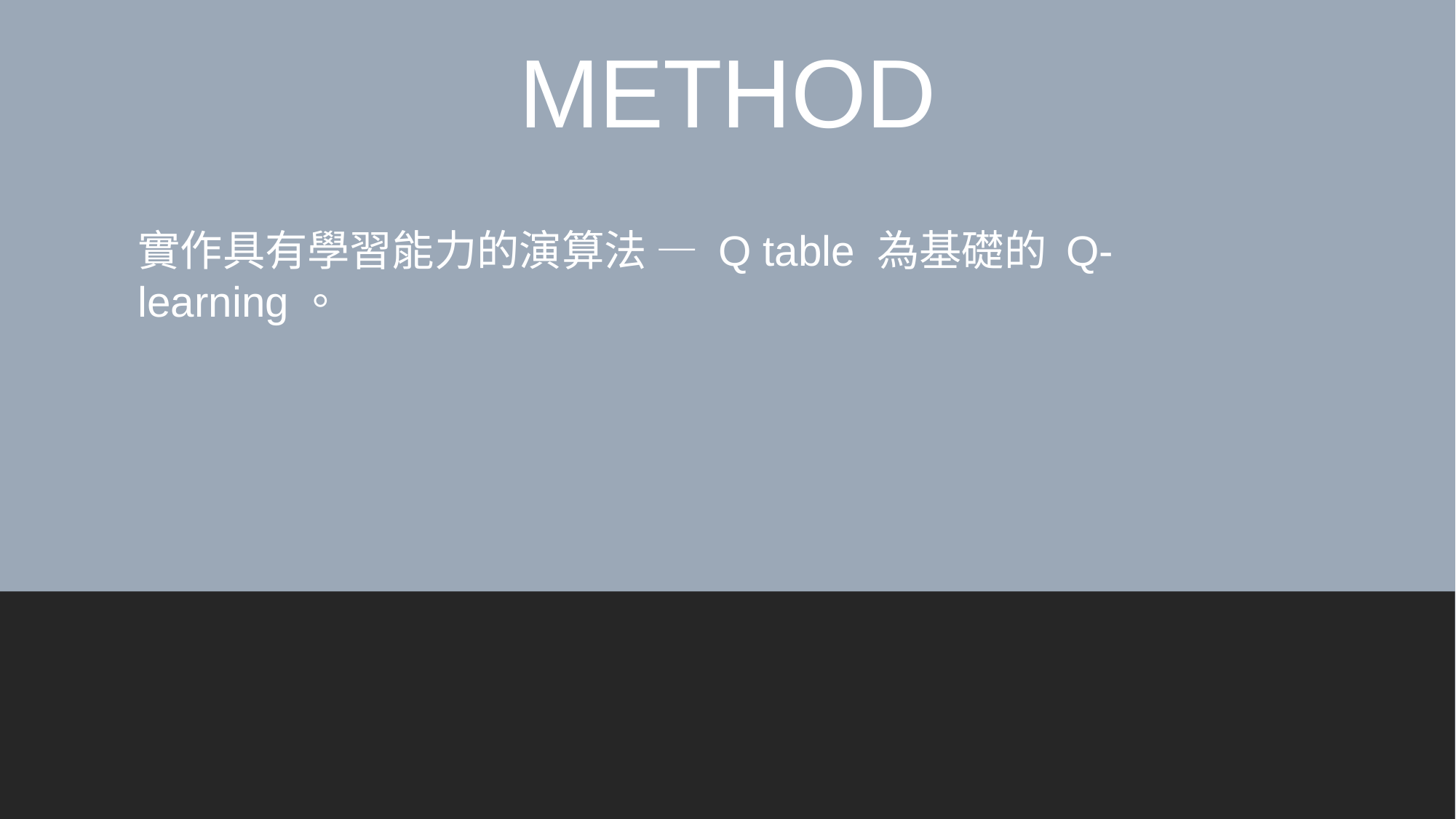

# METHOD
實作具有學習能力的演算法 — Q table 為基礎的 Q-learning。